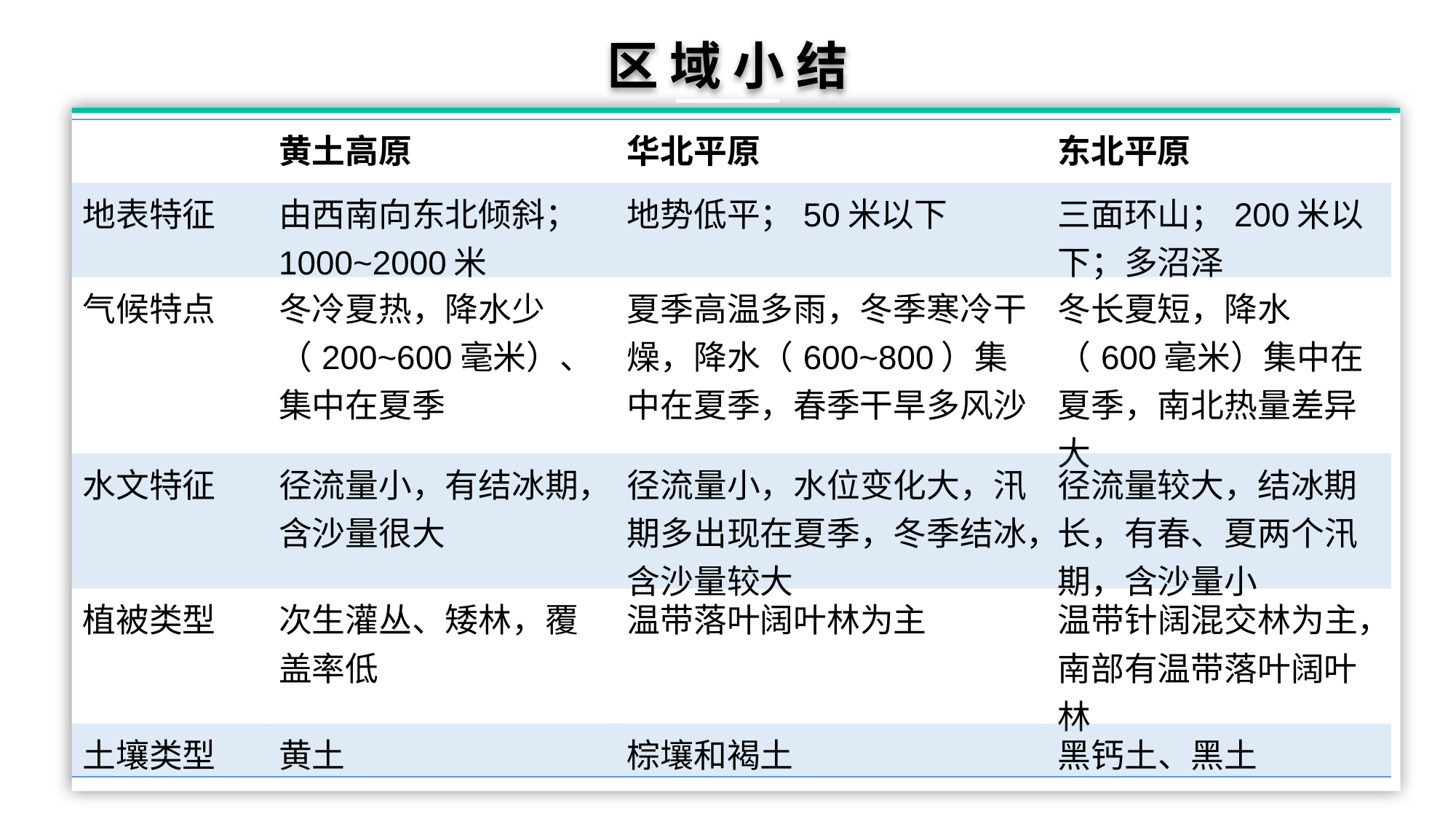

区 域 小 结

|  | 黄土高原 | 华北平原 | 东北平原 |
| --- | --- | --- | --- |
| 地表特征 | 由西南向东北倾斜；1000~2000米 | 地势低平；50米以下 | 三面环山；200米以下；多沼泽 |
| 气候特点 | 冬冷夏热，降水少（200~600毫米）、集中在夏季 | 夏季高温多雨，冬季寒冷干燥，降水（600~800）集中在夏季，春季干旱多风沙 | 冬长夏短，降水（600毫米）集中在夏季，南北热量差异大 |
| 水文特征 | 径流量小，有结冰期，含沙量很大 | 径流量小，水位变化大，汛期多出现在夏季，冬季结冰，含沙量较大 | 径流量较大，结冰期长，有春、夏两个汛期，含沙量小 |
| 植被类型 | 次生灌丛、矮林，覆盖率低 | 温带落叶阔叶林为主 | 温带针阔混交林为主，南部有温带落叶阔叶林 |
| 土壤类型 | 黄土 | 棕壤和褐土 | 黑钙土、黑土 |